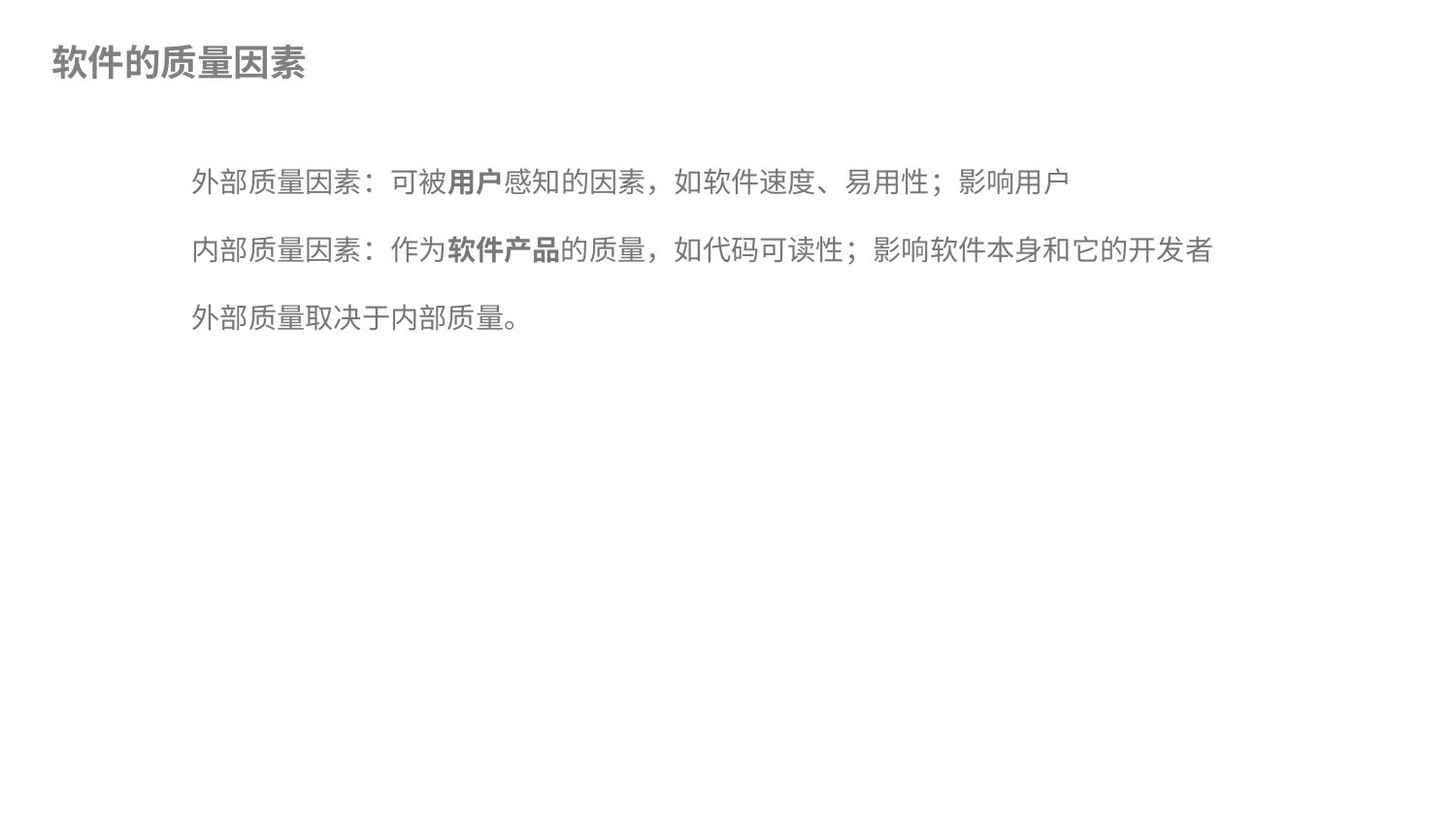

软件的质量因素
外部质量因素：可被用户感知的因素，如软件速度、易用性；影响用户

内部质量因素：作为软件产品的质量，如代码可读性；影响软件本身和它的开发者

外部质量取决于内部质量。